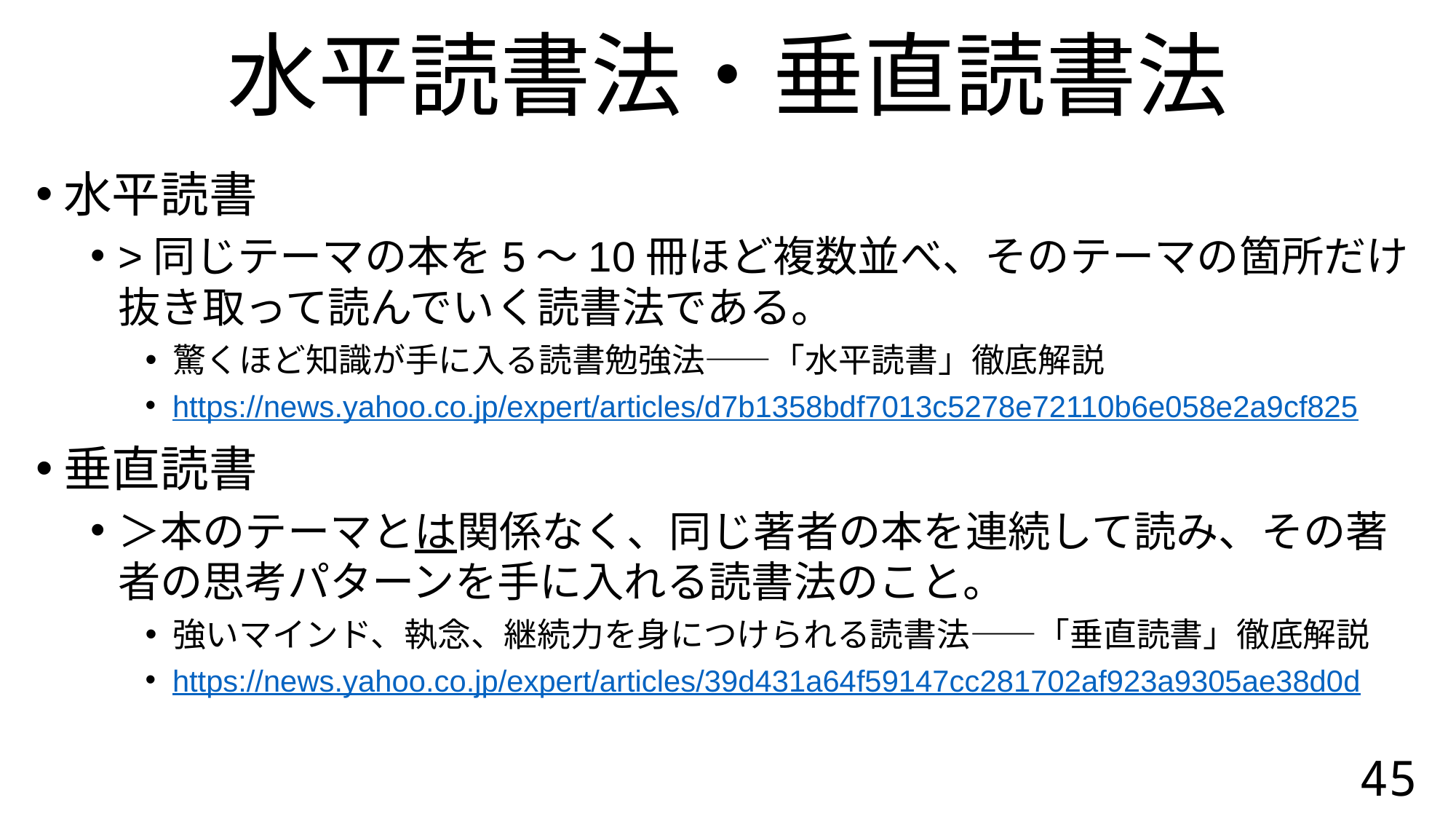

# 水平読書法・垂直読書法
水平読書
>同じテーマの本を5～10冊ほど複数並べ、そのテーマの箇所だけ抜き取って読んでいく読書法である。
驚くほど知識が手に入る読書勉強法――「水平読書」徹底解説
https://news.yahoo.co.jp/expert/articles/d7b1358bdf7013c5278e72110b6e058e2a9cf825
垂直読書
＞本のテーマとは関係なく、同じ著者の本を連続して読み、その著者の思考パターンを手に入れる読書法のこと。
強いマインド、執念、継続力を身につけられる読書法――「垂直読書」徹底解説
https://news.yahoo.co.jp/expert/articles/39d431a64f59147cc281702af923a9305ae38d0d
45